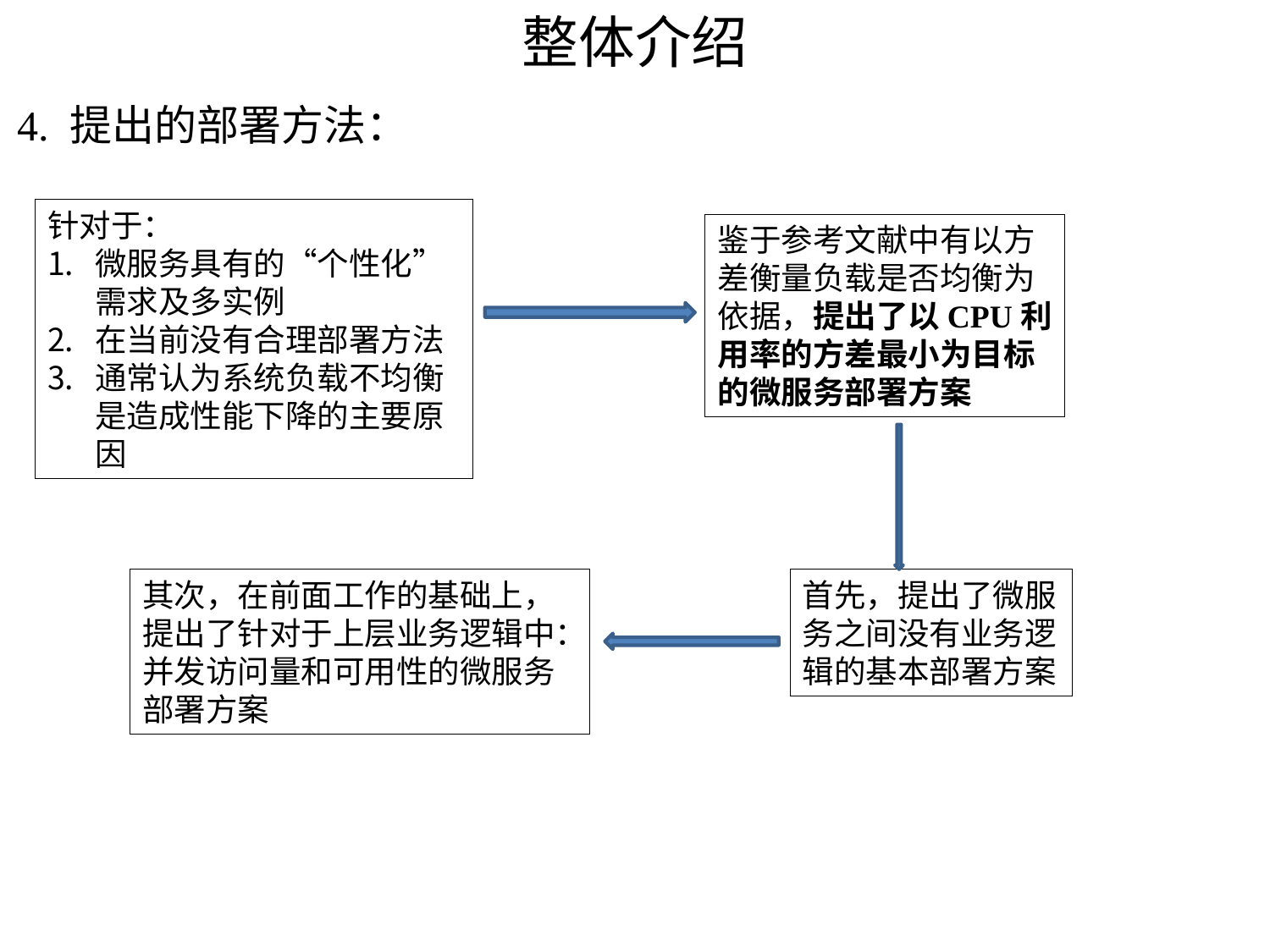

# 整体介绍
4. 提出的部署方法：
针对于：
微服务具有的“个性化”需求及多实例
在当前没有合理部署方法
通常认为系统负载不均衡是造成性能下降的主要原因
鉴于参考文献中有以方差衡量负载是否均衡为依据，提出了以CPU利用率的方差最小为目标的微服务部署方案

其次，在前面工作的基础上，提出了针对于上层业务逻辑中：并发访问量和可用性的微服务部署方案
首先，提出了微服务之间没有业务逻辑的基本部署方案